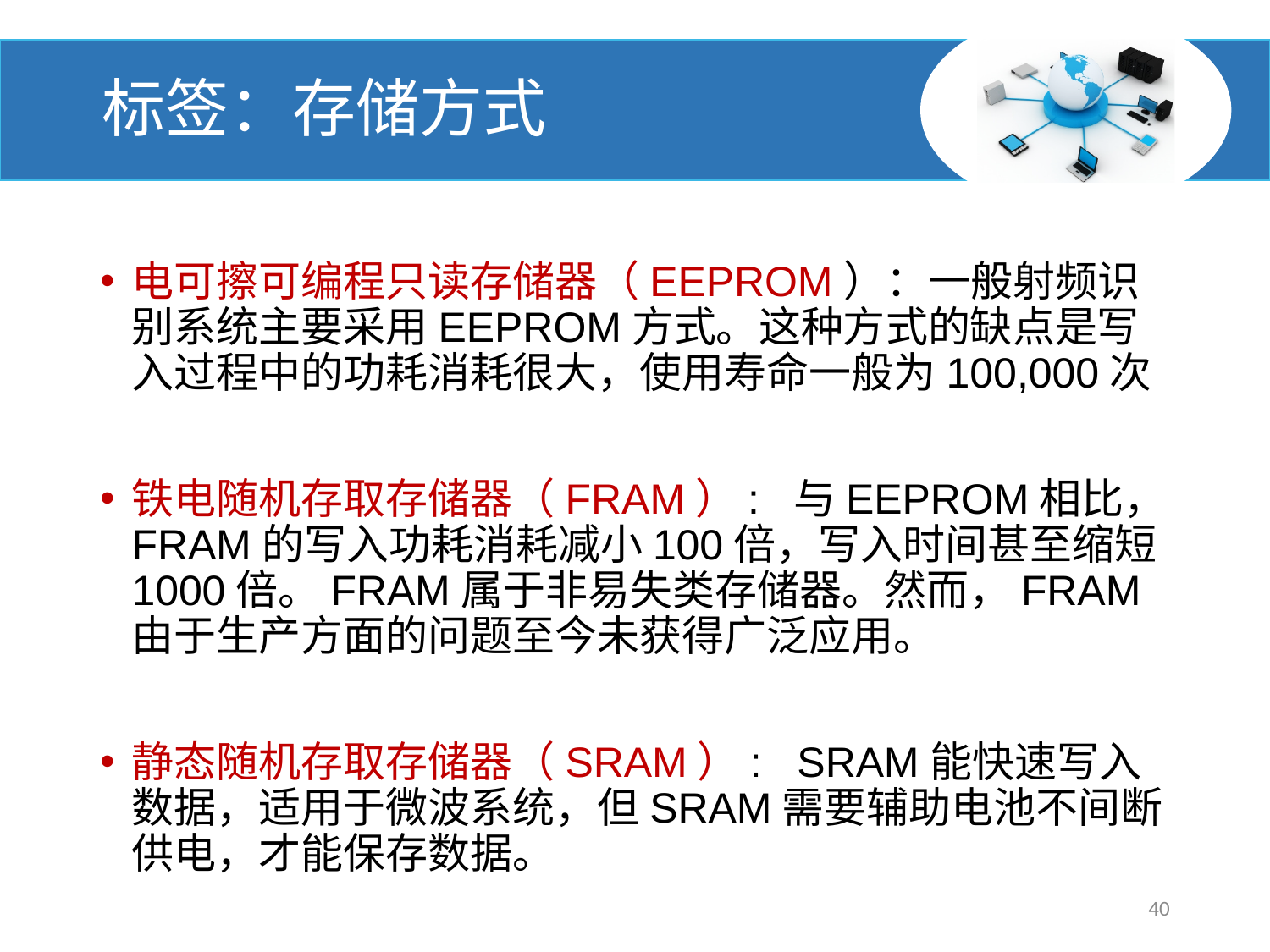

# 标签：存储方式
电可擦可编程只读存储器（EEPROM）：一般射频识别系统主要采用EEPROM方式。这种方式的缺点是写入过程中的功耗消耗很大，使用寿命一般为100,000次

铁电随机存取存储器（FRAM）:  与EEPROM相比，FRAM的写入功耗消耗减小100倍，写入时间甚至缩短1000倍。FRAM属于非易失类存储器。然而，FRAM由于生产方面的问题至今未获得广泛应用。

静态随机存取存储器（SRAM）:   SRAM能快速写入数据，适用于微波系统，但SRAM需要辅助电池不间断供电，才能保存数据。

40